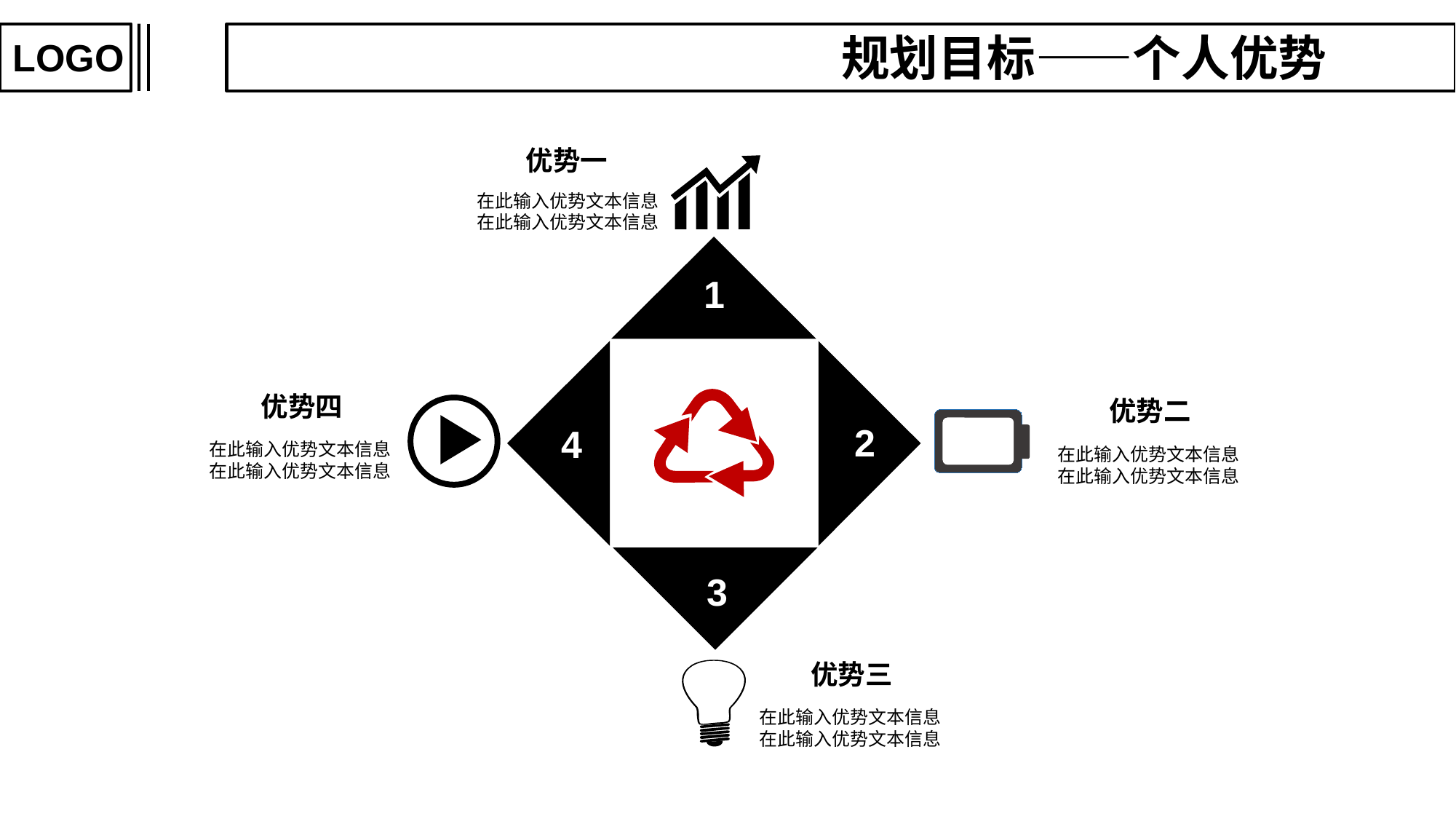

规划目标——个人优势

LOGO
优势一

在此输入优势文本信息
在此输入优势文本信息

1

优势四
优势二

2
4

在此输入优势文本信息
在此输入优势文本信息

在此输入优势文本信息
在此输入优势文本信息

3
优势三

在此输入优势文本信息
在此输入优势文本信息